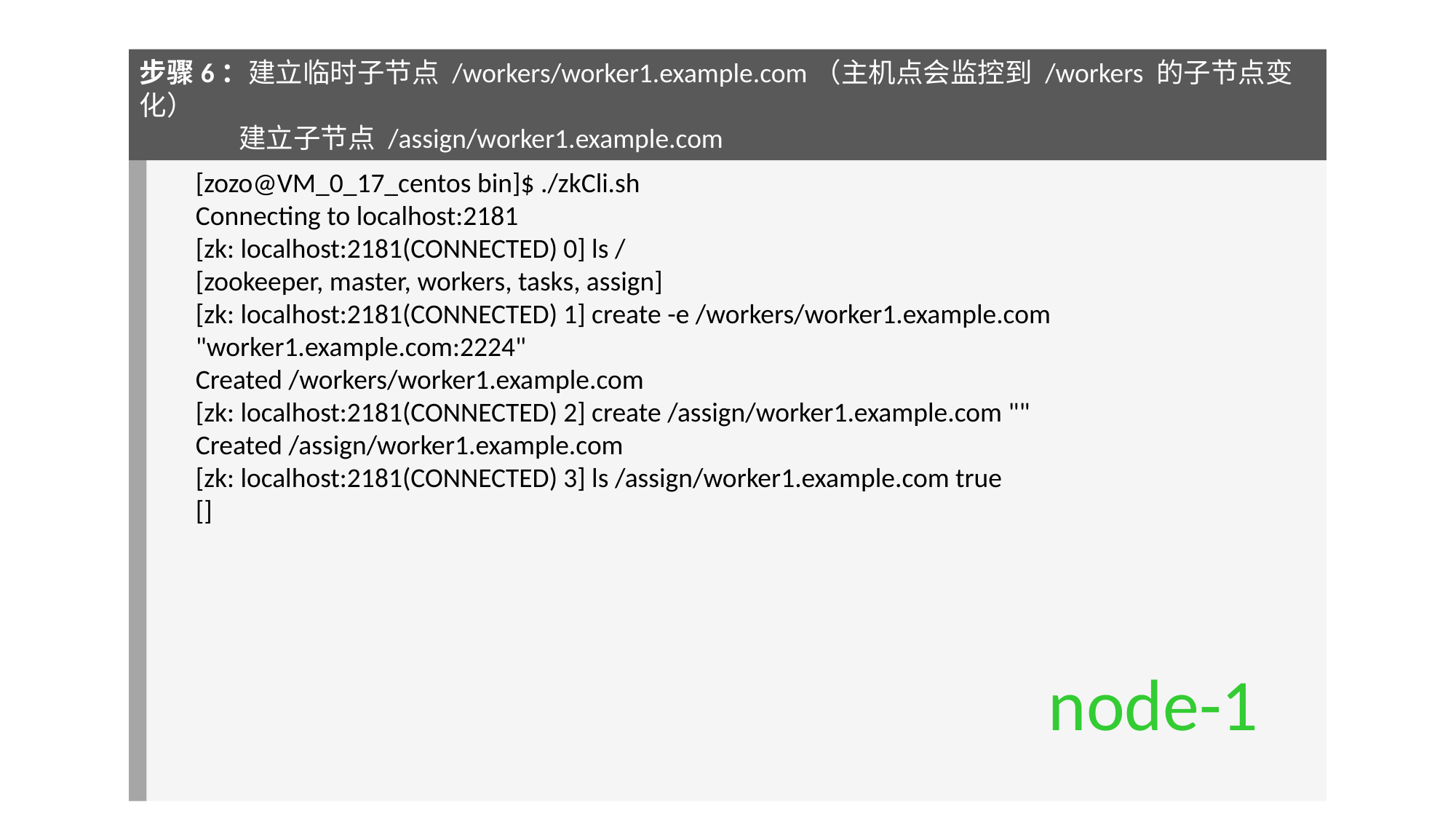

步骤6：建立临时子节点 /workers/worker1.example.com（主机点会监控到 /workers 的子节点变化）
               建立子节点 /assign/worker1.example.com

[zozo@VM_0_17_centos bin]$ ./zkCli.sh
Connecting to localhost:2181
[zk: localhost:2181(CONNECTED) 0] ls /
[zookeeper, master, workers, tasks, assign]
[zk: localhost:2181(CONNECTED) 1] create -e /workers/worker1.example.com "worker1.example.com:2224"
Created /workers/worker1.example.com
[zk: localhost:2181(CONNECTED) 2] create /assign/worker1.example.com ""
Created /assign/worker1.example.com
[zk: localhost:2181(CONNECTED) 3] ls /assign/worker1.example.com true
[]
node-1